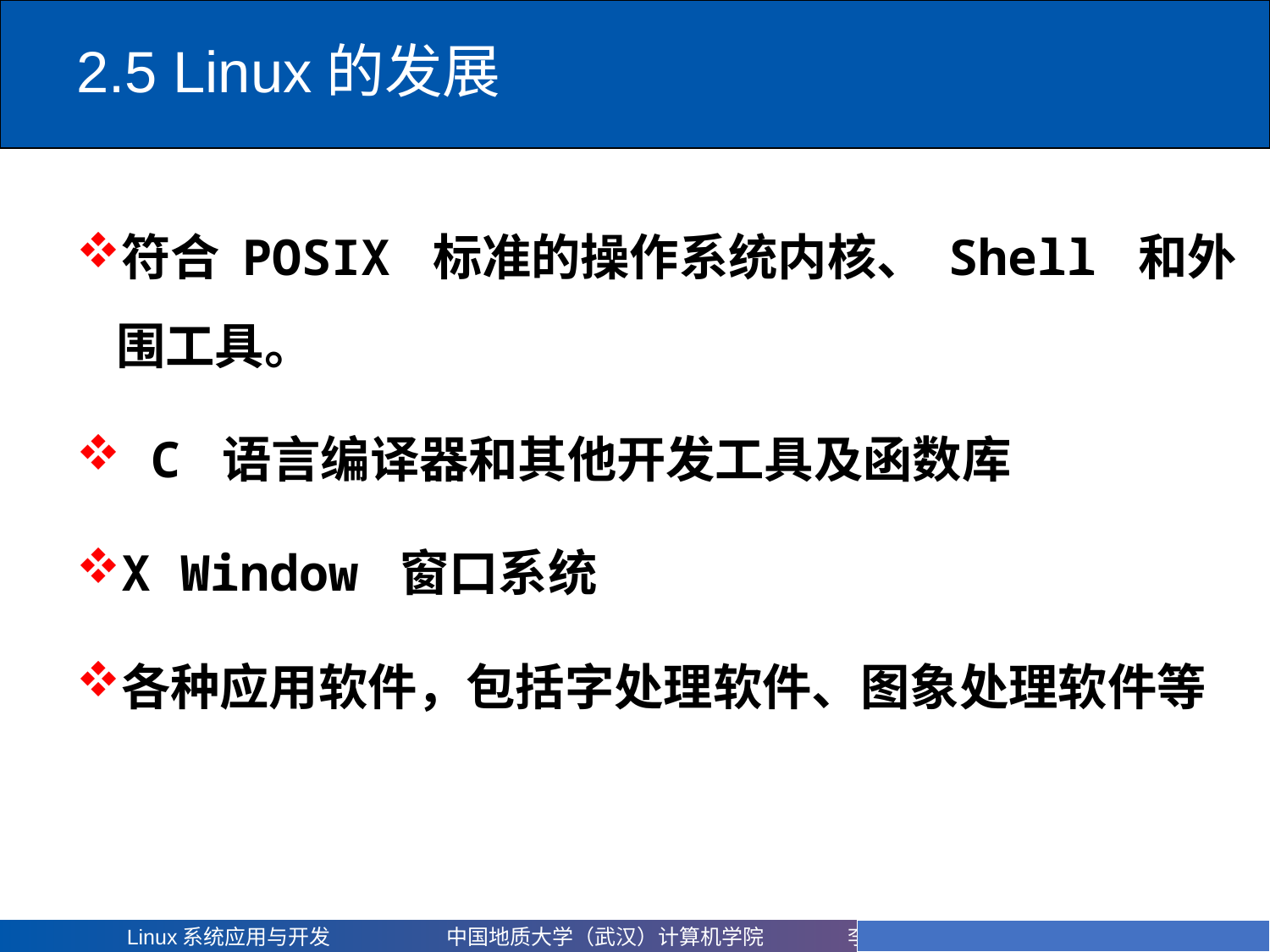

# 2.5 Linux的发展
符合 POSIX 标准的操作系统内核、 Shell 和外围工具。
 C 语言编译器和其他开发工具及函数库
X Window 窗口系统
各种应用软件，包括字处理软件、图象处理软件等